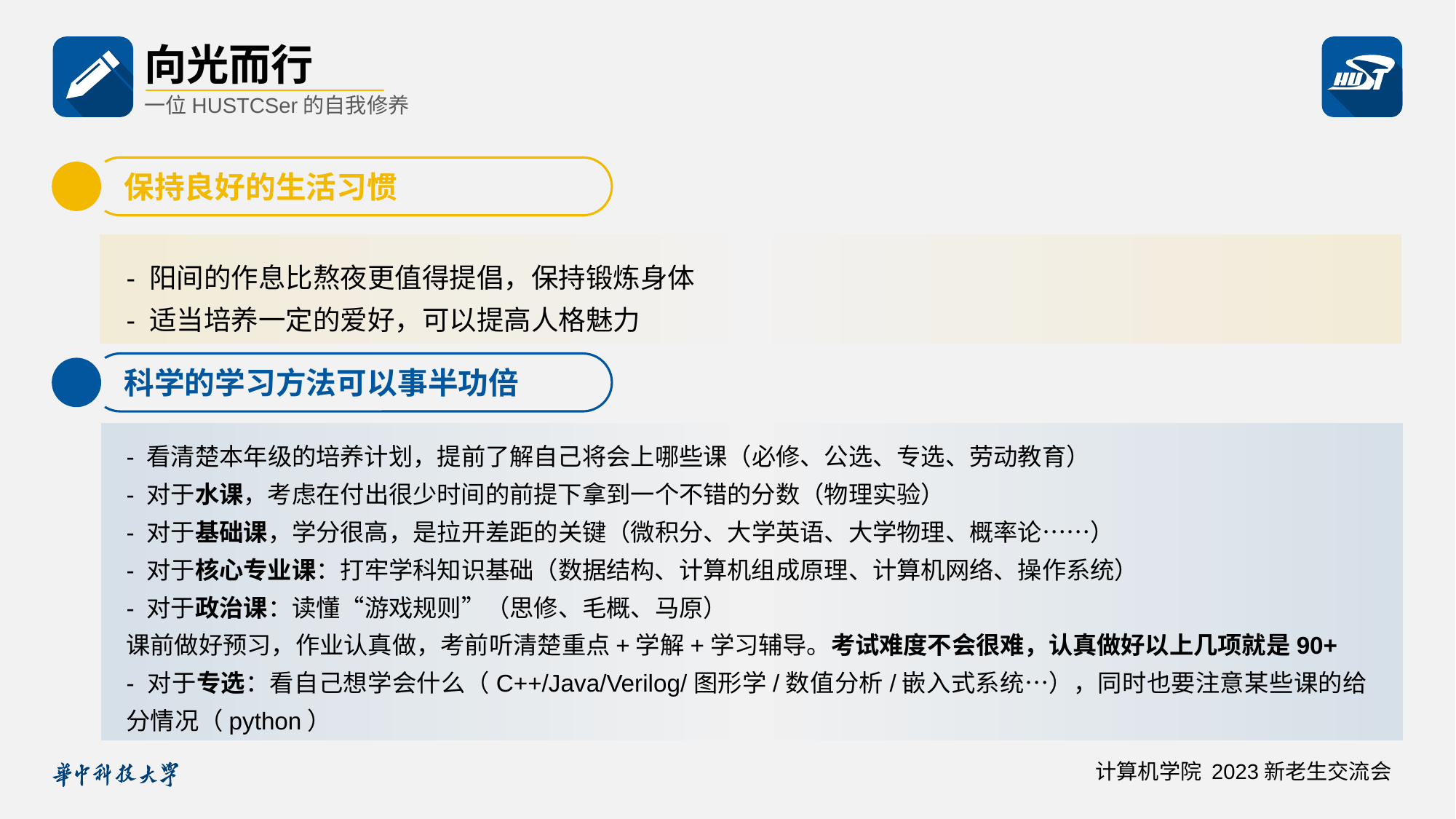

向光而行
一位HUSTCSer的自我修养
保持良好的生活习惯
- 阳间的作息比熬夜更值得提倡，保持锻炼身体
- 适当培养一定的爱好，可以提高人格魅力
科学的学习方法可以事半功倍
- 看清楚本年级的培养计划，提前了解自己将会上哪些课（必修、公选、专选、劳动教育）
- 对于水课，考虑在付出很少时间的前提下拿到一个不错的分数（物理实验）
- 对于基础课，学分很高，是拉开差距的关键（微积分、大学英语、大学物理、概率论……）
- 对于核心专业课：打牢学科知识基础（数据结构、计算机组成原理、计算机网络、操作系统）
- 对于政治课：读懂“游戏规则”（思修、毛概、马原）
课前做好预习，作业认真做，考前听清楚重点+学解+学习辅导。考试难度不会很难，认真做好以上几项就是90+
- 对于专选：看自己想学会什么（C++/Java/Verilog/图形学/数值分析/嵌入式系统…），同时也要注意某些课的给分情况（python）